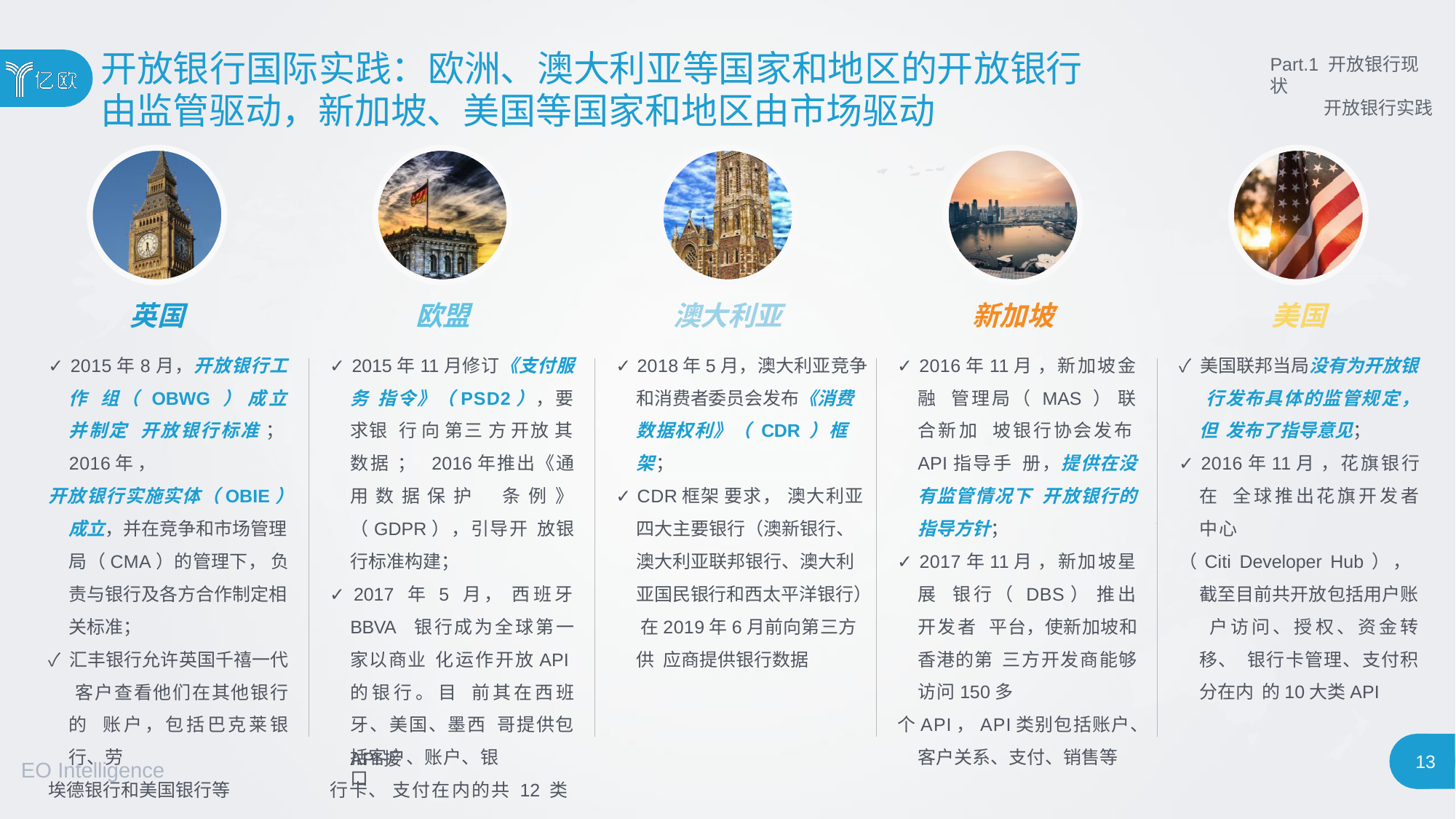

# 开放银行国际实践：欧洲、澳大利亚等国家和地区的开放银行
由监管驱动，新加坡、美国等国家和地区由市场驱动
Part.1 开放银行现状
开放银行实践

英国
✓ 2015年8月，开放银行工作  组（ OBWG ） 成立并制定  开放银行标准 ；2016年 ，
开放银行实施实体（OBIE）  成立，并在竞争和市场管理  局（CMA）的管理下， 负  责与银行及各方合作制定相  关标准；
✓ 汇丰银行允许英国千禧一代  客户查看他们在其他银行的  账户，包括巴克莱银行、劳
埃德银行和美国银行等
欧盟
✓ 2015年11月修订《支付服务  指令》（PSD2），要求银  行 向 第三 方 开放 其数据 ；  2016年推出《通用数据保护  条例》（GDPR），引导开  放银行标准构建；
✓ 2017 年 5 月， 西班牙 BBVA  银行成为全球第一家以商业  化运作开放API的银行。目  前其在西班牙、美国、墨西  哥提供包括客户、账户、银
行卡、 支付在内的共 12 类
澳大利亚
✓ 2018年5月，澳大利亚竞争  和消费者委员会发布《消费  数据权利》（ CDR ）框架；
✓ CDR框架 要求， 澳大利亚  四大主要银行（澳新银行、  澳大利亚联邦银行、澳大利  亚国民银行和西太平洋银行）  在2019年6月前向第三方供  应商提供银行数据
新加坡
✓ 2016年11月 ，新加坡金融  管理局（ MAS ） 联合新加  坡银行协会发布API指导手  册，提供在没有监管情况下  开放银行的指导方针；
✓ 2017年11月 ，新加坡星展  银行（ DBS） 推出开发者  平台，使新加坡和香港的第  三方开发商能够访问150多
个API，API类别包括账户、  客户关系、支付、销售等
美国
✓ 美国联邦当局没有为开放银  行发布具体的监管规定，但  发布了指导意见；
✓ 2016年11月 ，花旗银行在  全球推出花旗开发者中心
（Citi Developer Hub），  截至目前共开放包括用户账  户访问、授权、资金转移、  银行卡管理、支付积分在内  的10大类API

API接口
13
EO Intelligence